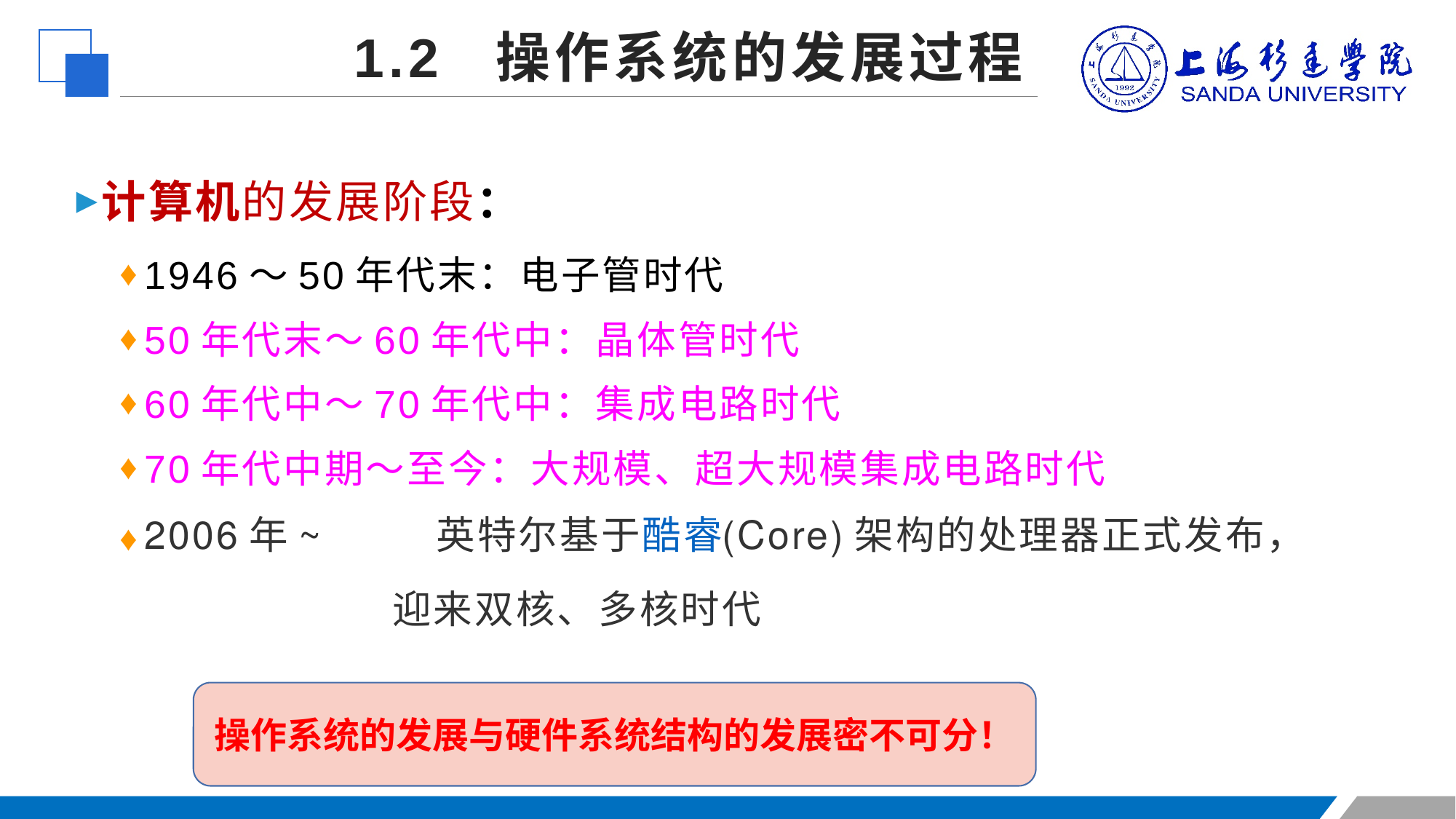

1.2  操作系统的发展过程
计算机的发展阶段：
1946～50年代末：电子管时代
50年代末～60年代中：晶体管时代
60年代中～70年代中：集成电路时代
70年代中期～至今：大规模、超大规模集成电路时代
2006年~        英特尔基于酷睿(Core)架构的处理器正式发布，
                        迎来双核、多核时代
操作系统的发展与硬件系统结构的发展密不可分！